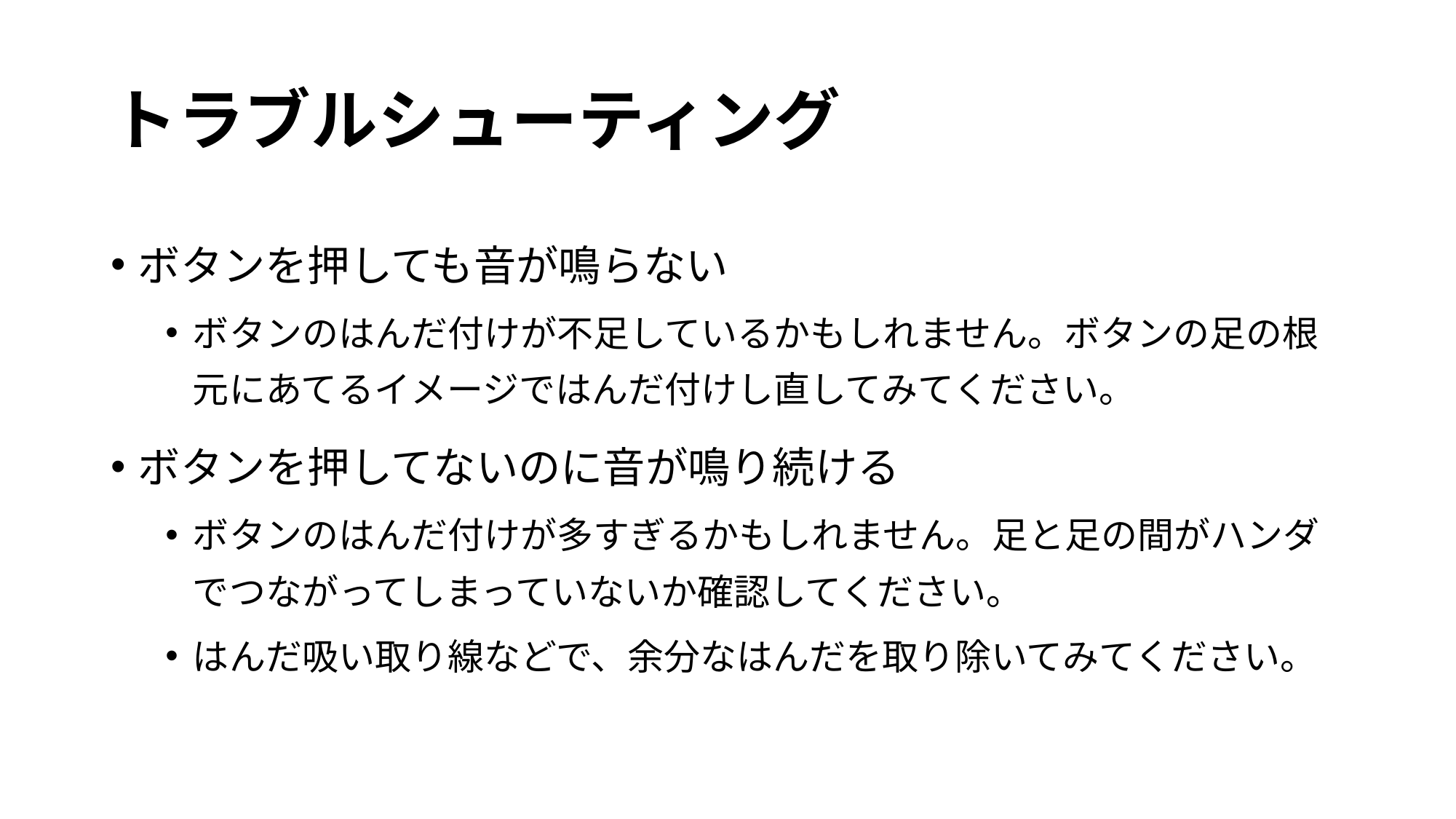

# トラブルシューティング
ボタンを押しても音が鳴らない
ボタンのはんだ付けが不足しているかもしれません。ボタンの足の根元にあてるイメージではんだ付けし直してみてください。
ボタンを押してないのに音が鳴り続ける
ボタンのはんだ付けが多すぎるかもしれません。足と足の間がハンダでつながってしまっていないか確認してください。
はんだ吸い取り線などで、余分なはんだを取り除いてみてください。